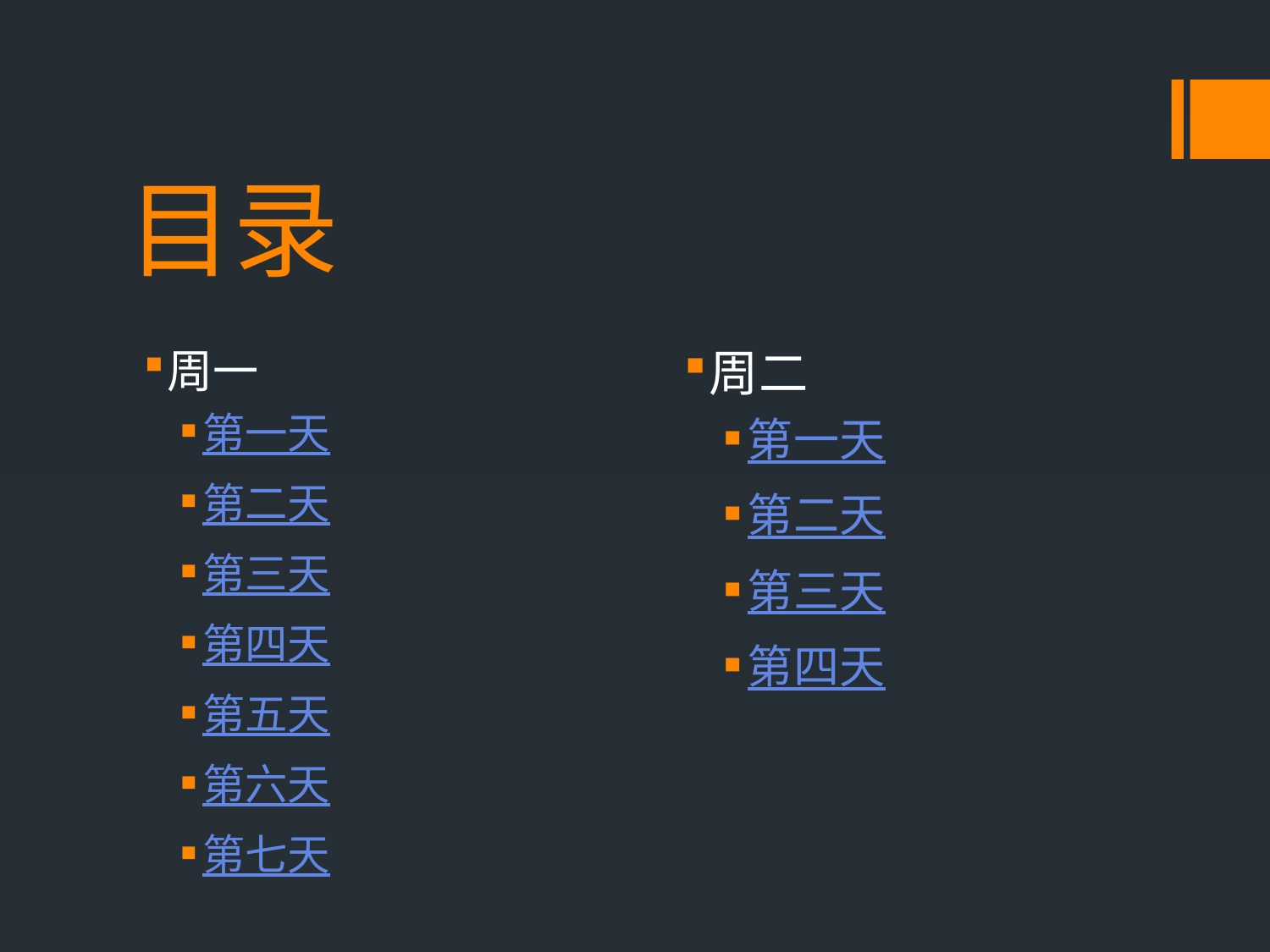

# 目录
周一
第一天
第二天
第三天
第四天
第五天
第六天
第七天
周二
第一天
第二天
第三天
第四天